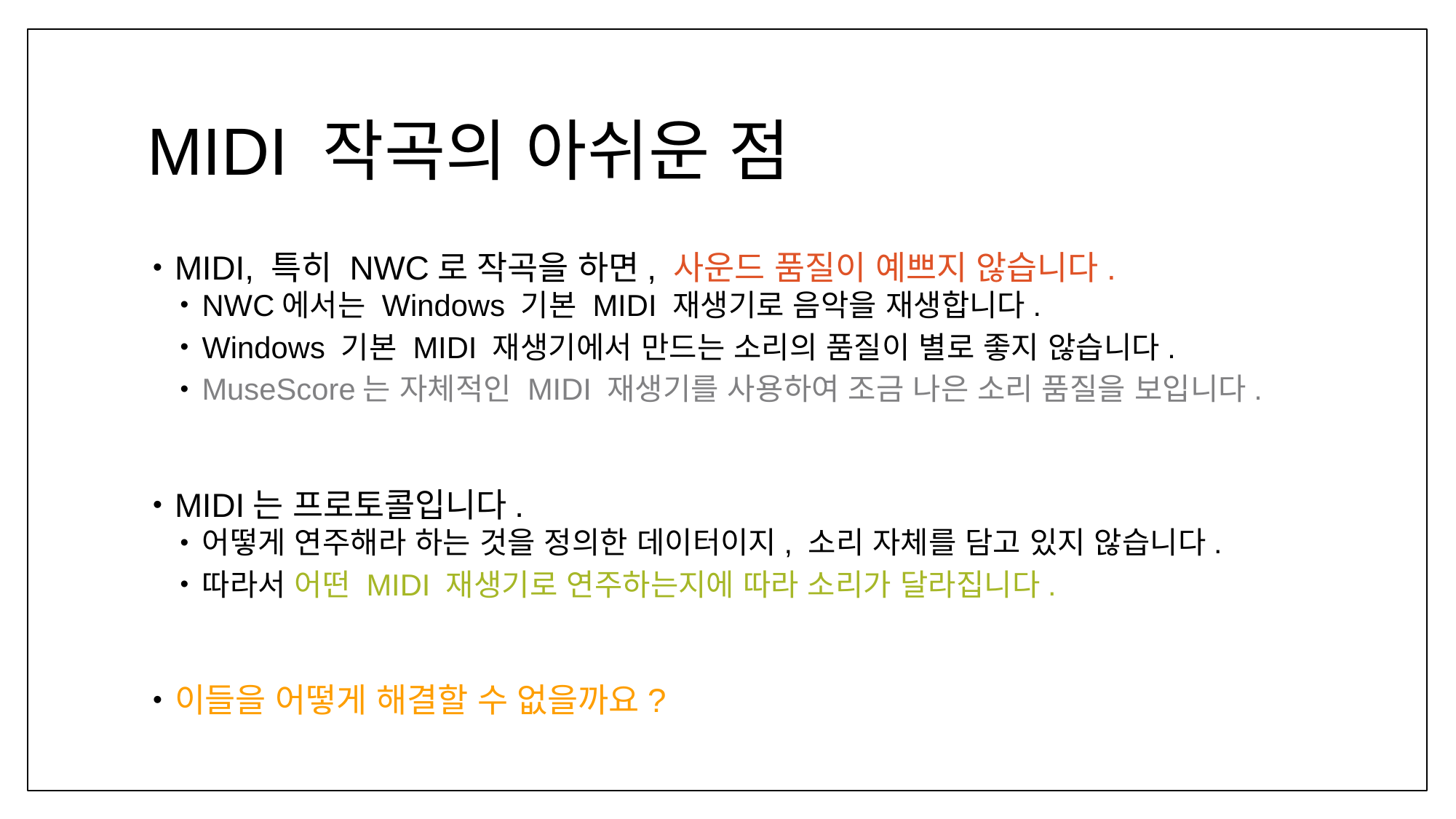

# MIDI 작곡의 아쉬운 점
MIDI, 특히 NWC로 작곡을 하면, 사운드 품질이 예쁘지 않습니다.
NWC에서는 Windows 기본 MIDI 재생기로 음악을 재생합니다.
Windows 기본 MIDI 재생기에서 만드는 소리의 품질이 별로 좋지 않습니다.
MuseScore는 자체적인 MIDI 재생기를 사용하여 조금 나은 소리 품질을 보입니다.

MIDI는 프로토콜입니다.
어떻게 연주해라 하는 것을 정의한 데이터이지, 소리 자체를 담고 있지 않습니다.
따라서 어떤 MIDI 재생기로 연주하는지에 따라 소리가 달라집니다.

이들을 어떻게 해결할 수 없을까요?